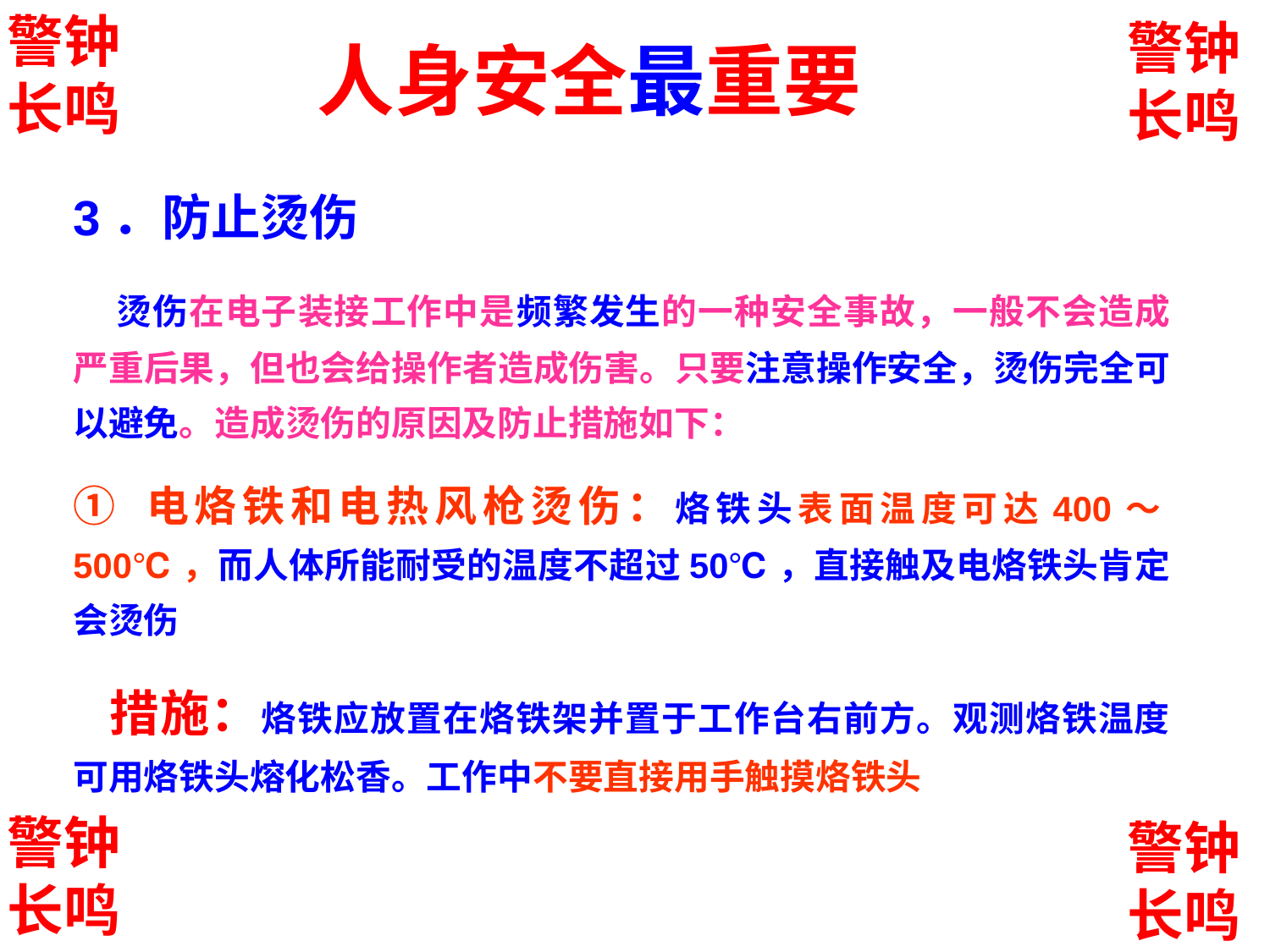

警钟长鸣
警钟长鸣
人身安全最重要
3．防止烫伤
   烫伤在电子装接工作中是频繁发生的一种安全事故，一般不会造成严重后果，但也会给操作者造成伤害。只要注意操作安全，烫伤完全可以避免。造成烫伤的原因及防止措施如下：
① 电烙铁和电热风枪烫伤：烙铁头表面温度可达400～500℃，而人体所能耐受的温度不超过50℃，直接触及电烙铁头肯定会烫伤
   措施：烙铁应放置在烙铁架并置于工作台右前方。观测烙铁温度可用烙铁头熔化松香。工作中不要直接用手触摸烙铁头

警钟长鸣
警钟长鸣